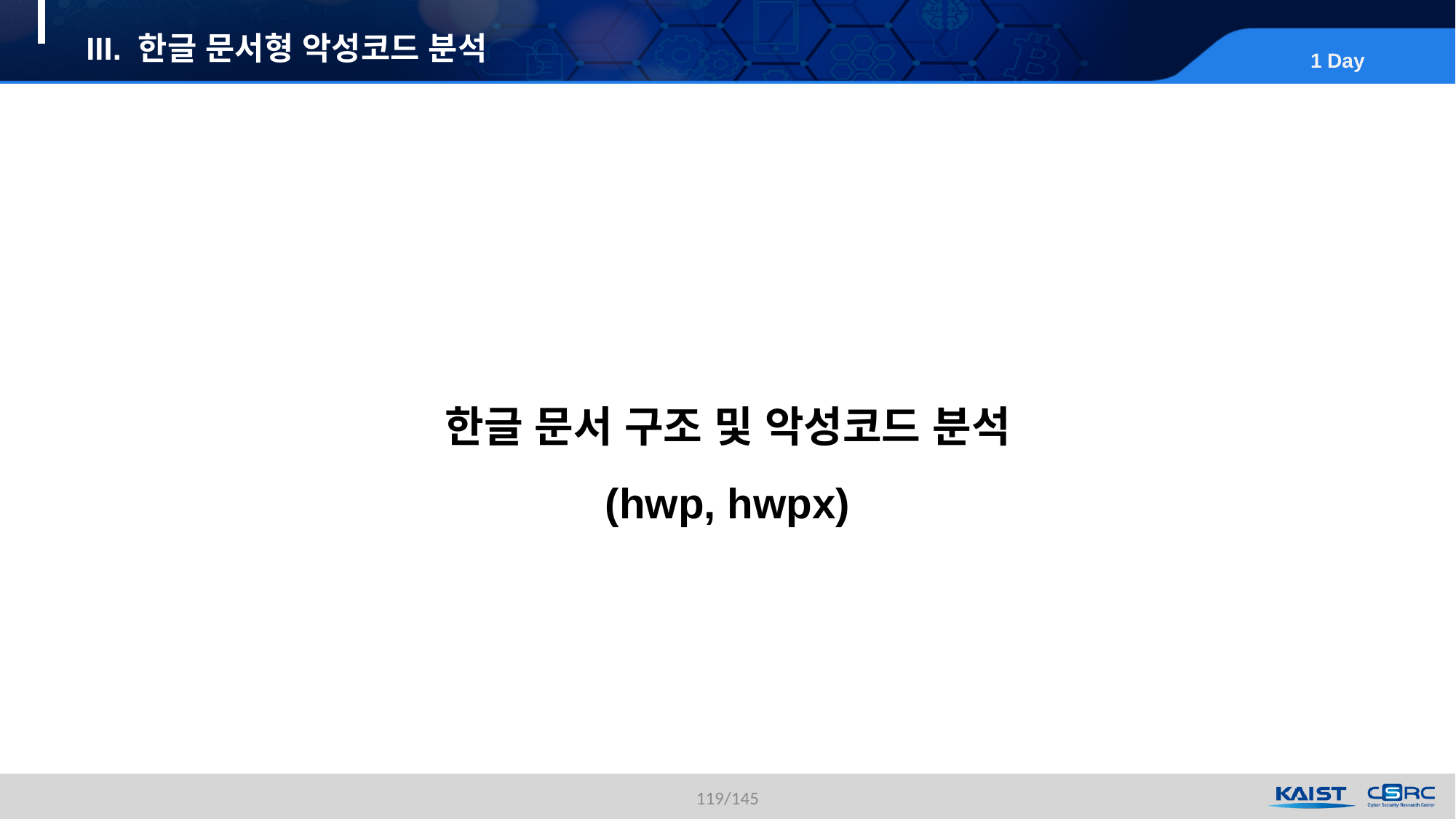

# III. 한글 문서형 악성코드 분석
한글 문서 구조 및 악성코드 분석
(hwp, hwpx)
119/145